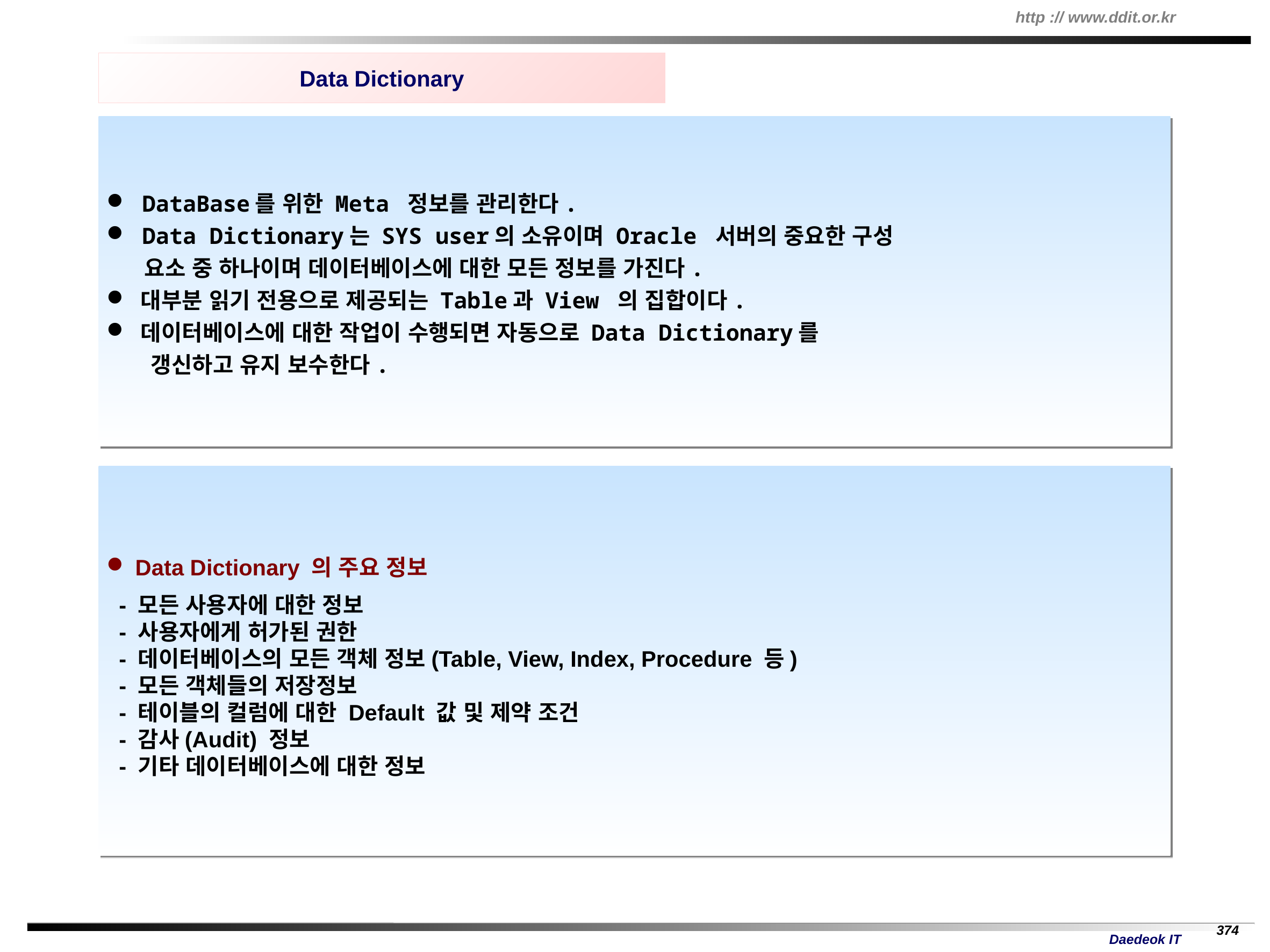

Data Dictionary
 DataBase를 위한 Meta 정보를 관리한다.
 Data Dictionary는 SYS user의 소유이며 Oracle 서버의 중요한 구성
   요소 중 하나이며 데이터베이스에 대한 모든 정보를 가진다.
 대부분 읽기 전용으로 제공되는 Table과 View 의 집합이다.
 데이터베이스에 대한 작업이 수행되면 자동으로 Data Dictionary를
    갱신하고 유지 보수한다.
 Data Dictionary 의 주요 정보
  - 모든 사용자에 대한 정보
  - 사용자에게 허가된 권한
  - 데이터베이스의 모든 객체 정보(Table, View, Index, Procedure 등)
  - 모든 객체들의 저장정보
  - 테이블의 컬럼에 대한 Default 값 및 제약 조건
  - 감사(Audit) 정보
  - 기타 데이터베이스에 대한 정보